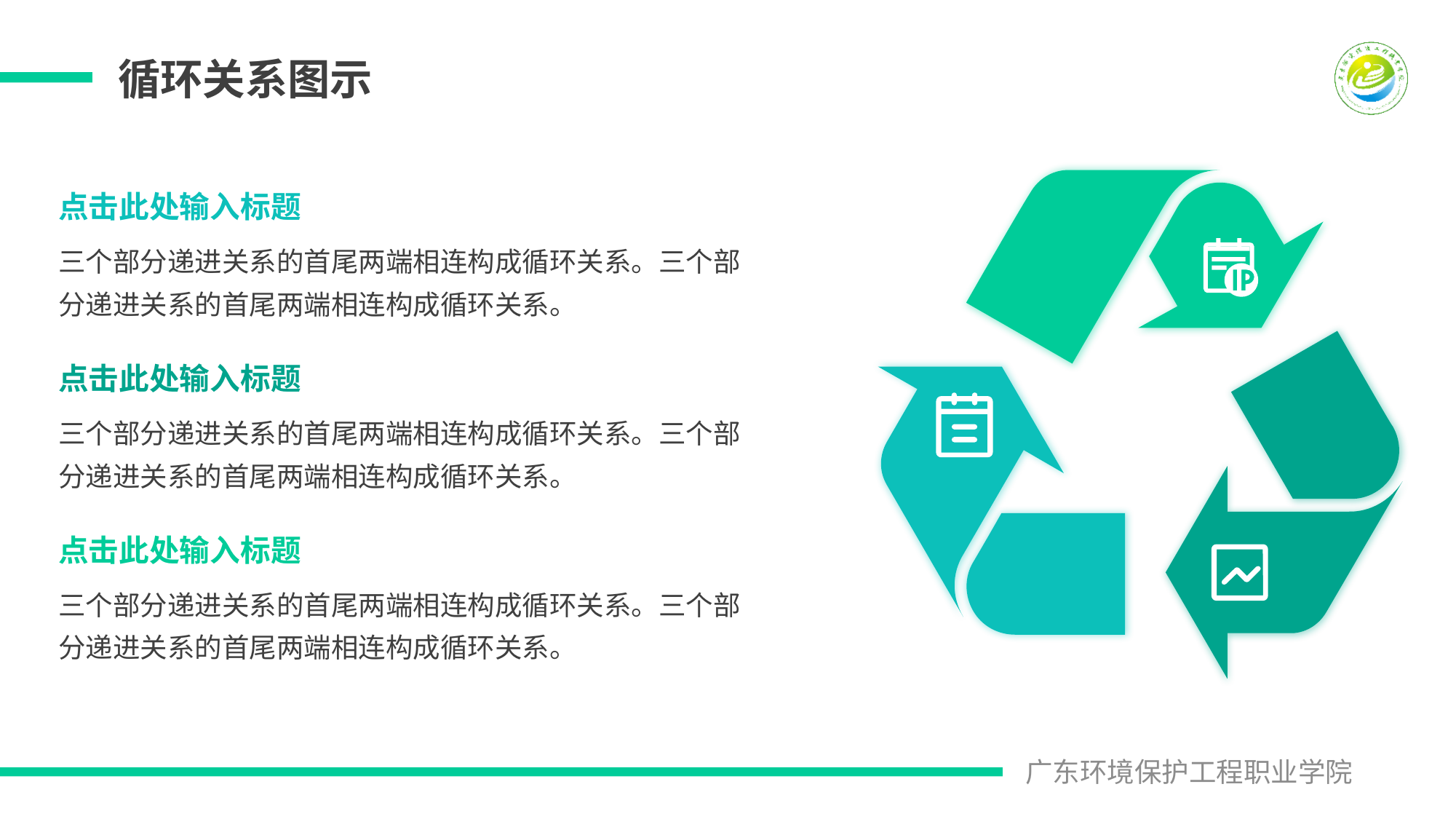

循环关系图示

点击此处输入标题
三个部分递进关系的首尾两端相连构成循环关系。三个部分递进关系的首尾两端相连构成循环关系。
点击此处输入标题
三个部分递进关系的首尾两端相连构成循环关系。三个部分递进关系的首尾两端相连构成循环关系。
点击此处输入标题
三个部分递进关系的首尾两端相连构成循环关系。三个部分递进关系的首尾两端相连构成循环关系。